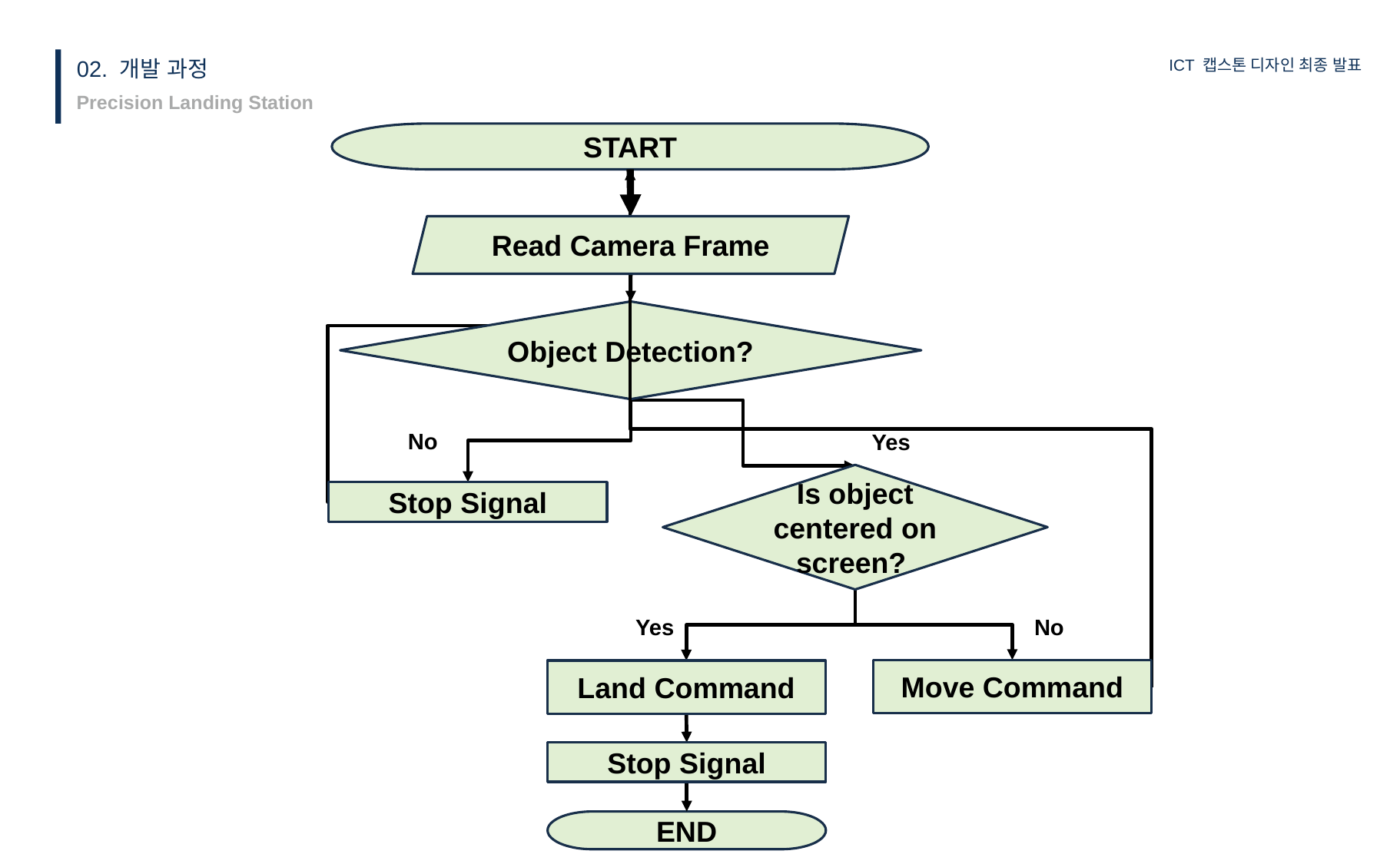

02. 개발 과정
ICT 캡스톤 디자인 최종 발표
Precision Landing Station
START
Read Camera Frame
Object Detection?
No
Yes
Is object centered on screen?
Stop Signal
Yes
No
Move Command
Land Command
Stop Signal
END